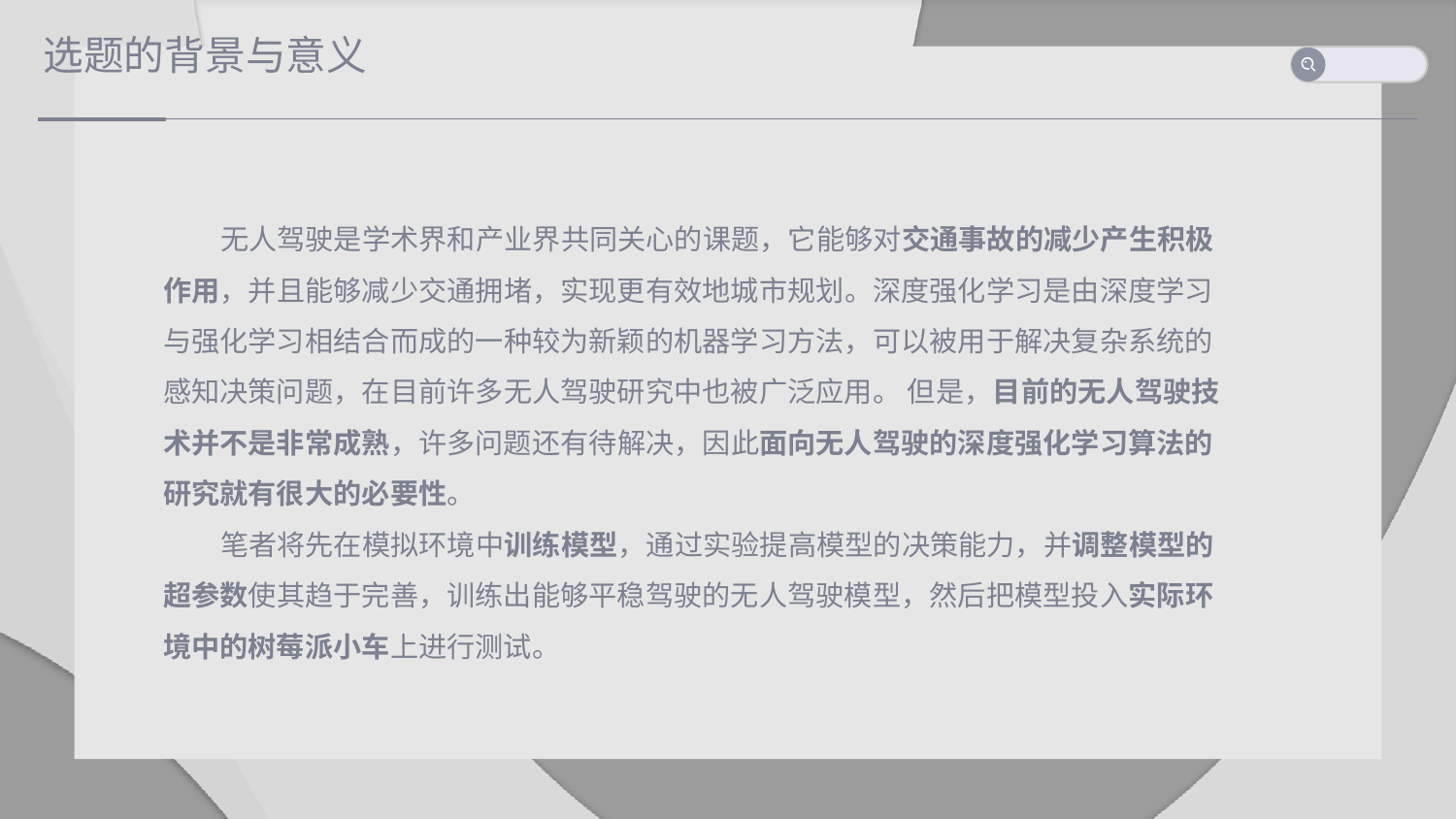

选题的背景与意义
无人驾驶是学术界和产业界共同关心的课题，它能够对交通事故的减少产生积极作用，并且能够减少交通拥堵，实现更有效地城市规划。深度强化学习是由深度学习与强化学习相结合而成的一种较为新颖的机器学习方法，可以被用于解决复杂系统的感知决策问题，在目前许多无人驾驶研究中也被广泛应用。 但是，目前的无人驾驶技术并不是非常成熟，许多问题还有待解决，因此面向无人驾驶的深度强化学习算法的研究就有很大的必要性。
笔者将先在模拟环境中训练模型，通过实验提高模型的决策能力，并调整模型的超参数使其趋于完善，训练出能够平稳驾驶的无人驾驶模型，然后把模型投入实际环境中的树莓派小车上进行测试。